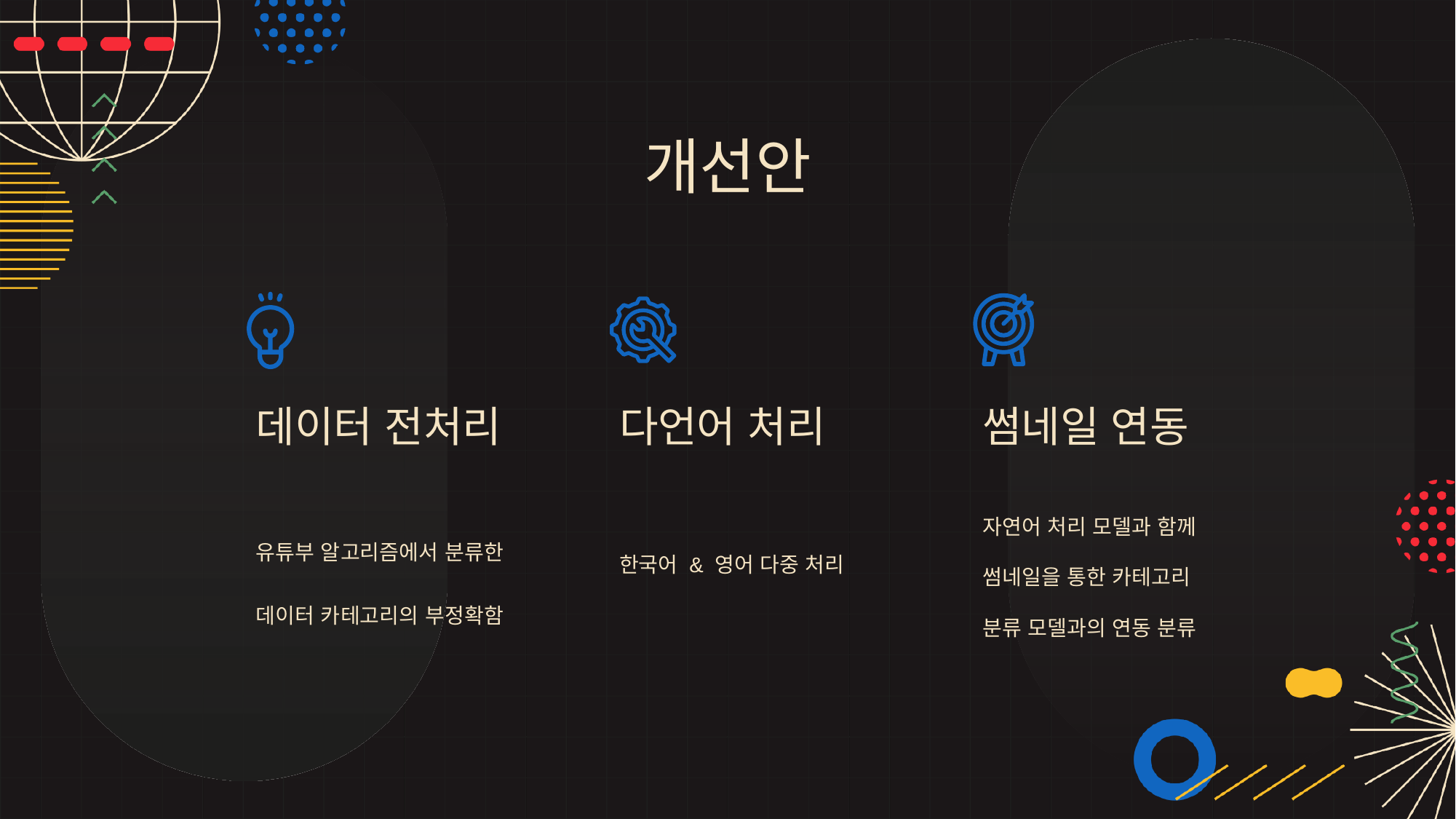

개선안

데이터 전처리
다언어 처리
썸네일 연동
자연어 처리 모델과 함께
썸네일을 통한 카테고리
분류 모델과의 연동 분류
유튜부 알고리즘에서 분류한
데이터 카테고리의 부정확함
한국어 & 영어 다중 처리